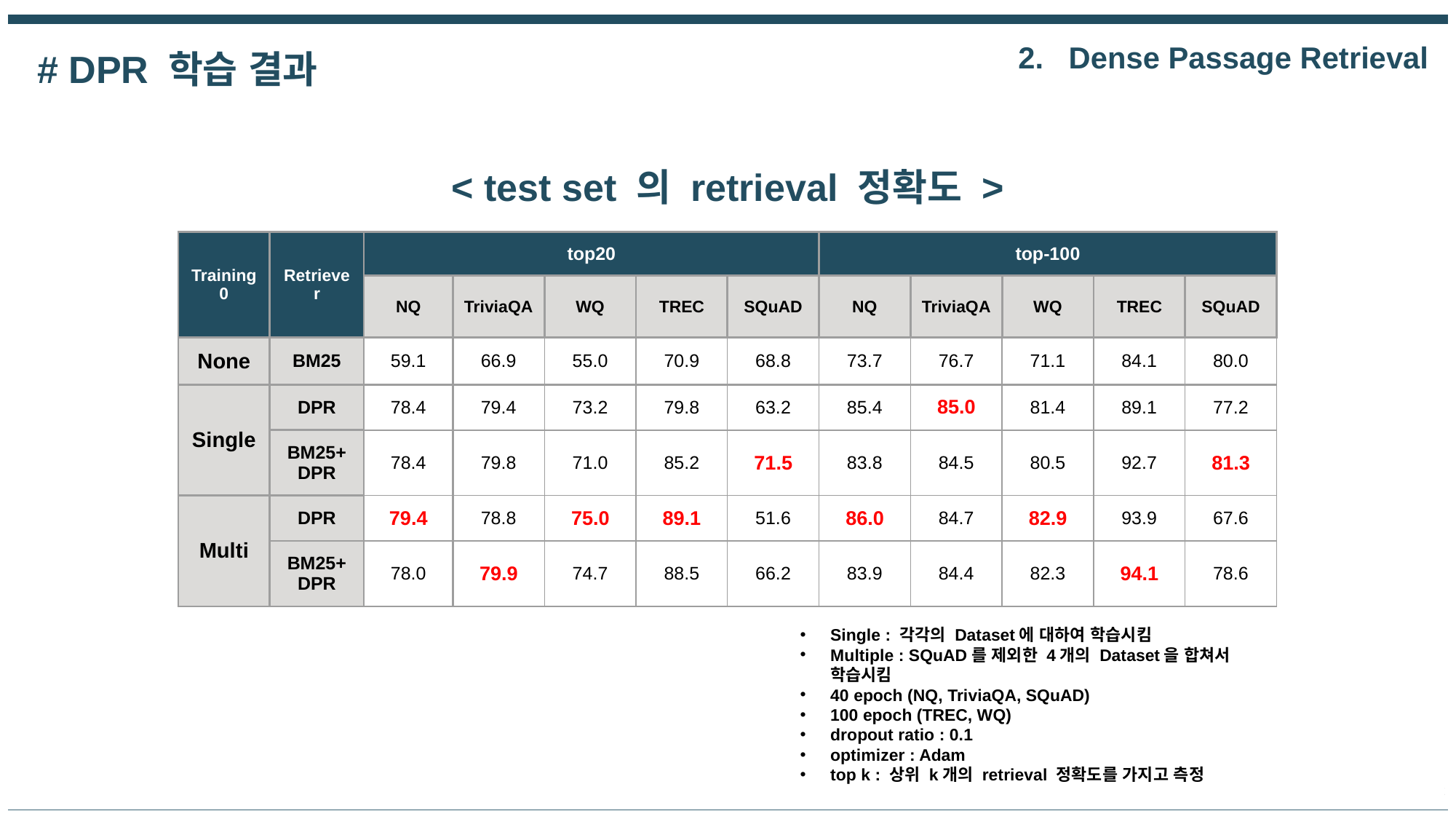

2.   Dense Passage Retrieval
# DPR 학습 결과
< test set 의 retrieval 정확도 >
| Training0 | Retriever | top20 |  |  |  |  | top-100 |  |  |  |  |
| --- | --- | --- | --- | --- | --- | --- | --- | --- | --- | --- | --- |
|  |  | NQ | TriviaQA | WQ | TREC | SQuAD | NQ | TriviaQA | WQ | TREC | SQuAD |
| None | BM25 | 59.1 | 66.9 | 55.0 | 70.9 | 68.8 | 73.7 | 76.7 | 71.1 | 84.1 | 80.0 |
| Single | DPR | 78.4 | 79.4 | 73.2 | 79.8 | 63.2 | 85.4 | 85.0 | 81.4 | 89.1 | 77.2 |
|  | BM25+ DPR | 78.4 | 79.8 | 71.0 | 85.2 | 71.5 | 83.8 | 84.5 | 80.5 | 92.7 | 81.3 |
| Multi | DPR | 79.4 | 78.8 | 75.0 | 89.1 | 51.6 | 86.0 | 84.7 | 82.9 | 93.9 | 67.6 |
|  | BM25+ DPR | 78.0 | 79.9 | 74.7 | 88.5 | 66.2 | 83.9 | 84.4 | 82.3 | 94.1 | 78.6 |
Single : 각각의 Dataset에 대하여 학습시킴
Multiple : SQuAD를 제외한 4개의 Dataset을 합쳐서 학습시킴
40 epoch (NQ, TriviaQA, SQuAD)
100 epoch (TREC, WQ)
dropout ratio : 0.1
optimizer : Adam
top k : 상위 k개의 retrieval 정확도를 가지고 측정